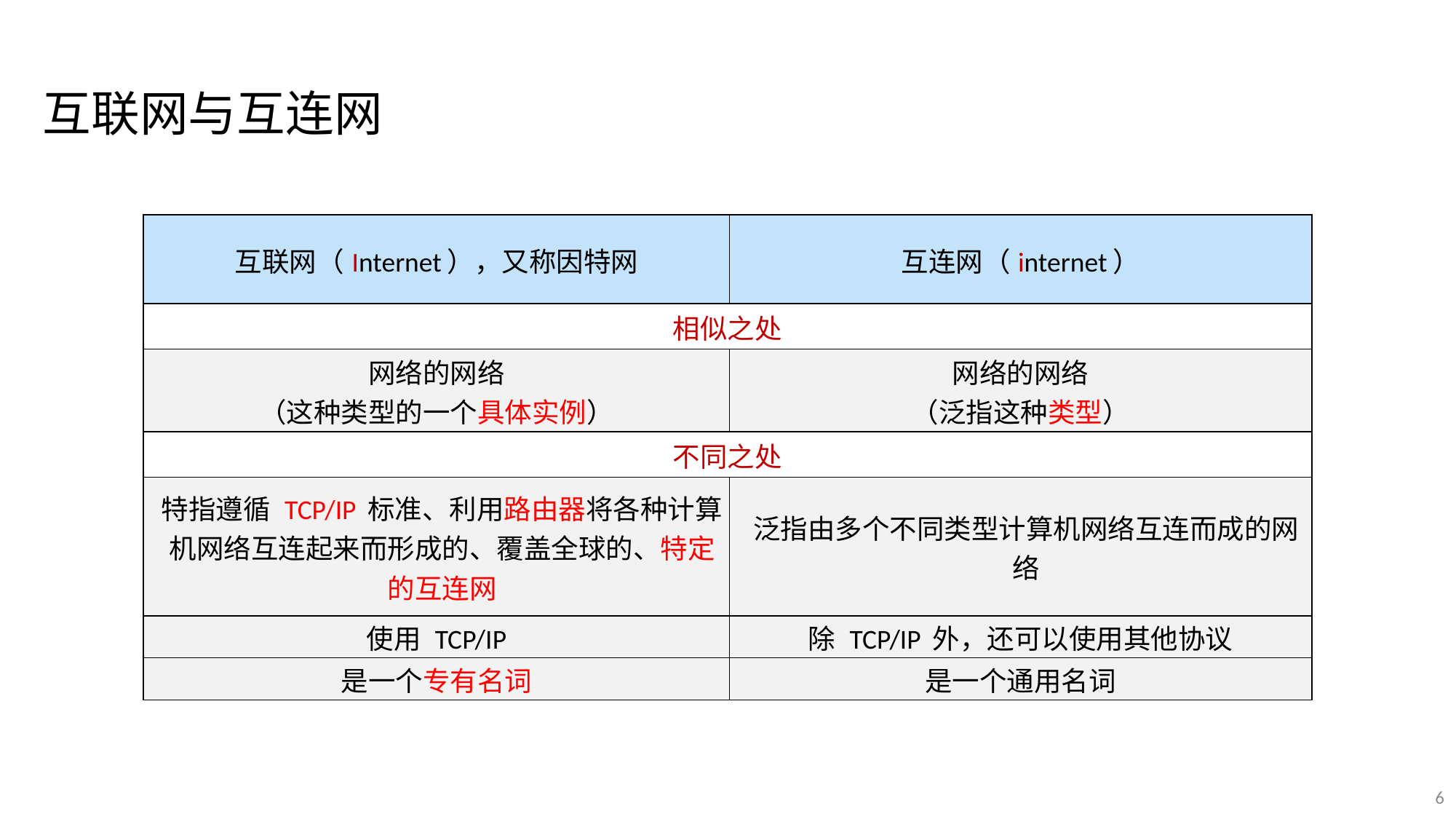

互联网与互连网
| 互联网（Internet），又称因特网 | 互连网（internet） |
| --- | --- |
| 相似之处 |  |
| 网络的网络 （这种类型的一个具体实例） | 网络的网络 （泛指这种类型） |
| 不同之处 |  |
| 特指遵循 TCP/IP 标准、利用路由器将各种计算机网络互连起来而形成的、覆盖全球的、特定的互连网 | 泛指由多个不同类型计算机网络互连而成的网络 |
| 使用 TCP/IP | 除 TCP/IP 外，还可以使用其他协议 |
| 是一个专有名词 | 是一个通用名词 |
6